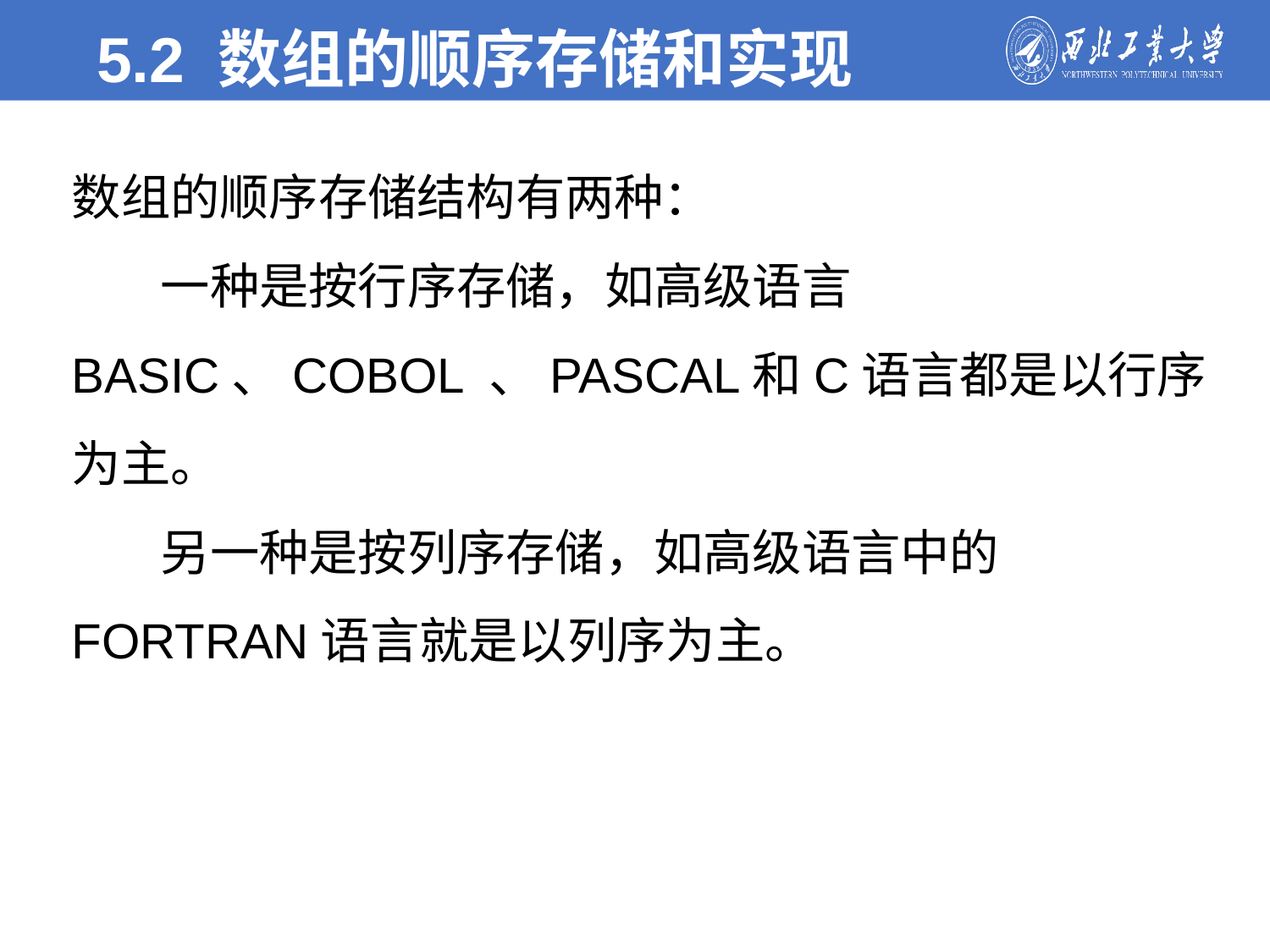

5.2 数组的顺序存储和实现
数组的顺序存储结构有两种：
       一种是按行序存储，如高级语言BASIC、COBOL 、PASCAL和C语言都是以行序为主。
       另一种是按列序存储，如高级语言中的FORTRAN语言就是以列序为主。
13